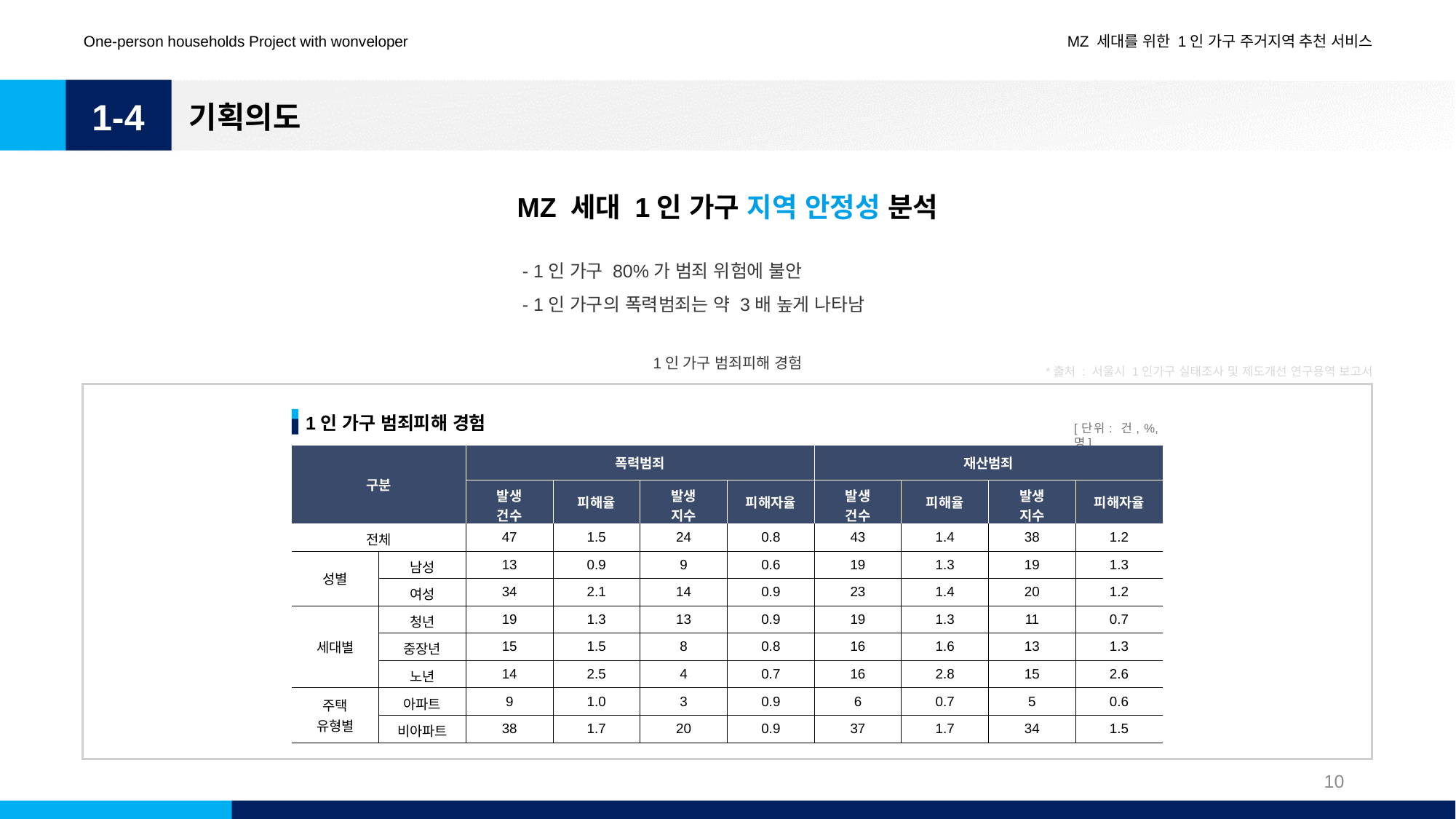

One-person households Project with wonveloper
MZ 세대를 위한 1인 가구 주거지역 추천 서비스
1-4
기획의도
MZ 세대 1인 가구 지역 안정성 분석
- 1인 가구 80%가 범죄 위험에 불안
- 1인 가구의 폭력범죄는 약 3배 높게 나타남
1인 가구 범죄피해 경험
*출처 : 서울시 1인가구 실태조사 및 제도개선 연구용역 보고서

1인 가구 범죄피해 경험

[단위: 건, %, 명]
| 구분 |  | 폭력범죄 |  |  |  | 재산범죄 |  |  |  |
| --- | --- | --- | --- | --- | --- | --- | --- | --- | --- |
|  |  | 발생 건수 | 피해율 | 발생 지수 | 피해자율 | 발생 건수 | 피해율 | 발생 지수 | 피해자율 |
| 전체 |  | 47 | 1.5 | 24 | 0.8 | 43 | 1.4 | 38 | 1.2 |
| 성별 | 남성 | 13 | 0.9 | 9 | 0.6 | 19 | 1.3 | 19 | 1.3 |
|  | 여성 | 34 | 2.1 | 14 | 0.9 | 23 | 1.4 | 20 | 1.2 |
| 세대별 | 청년 | 19 | 1.3 | 13 | 0.9 | 19 | 1.3 | 11 | 0.7 |
|  | 중장년 | 15 | 1.5 | 8 | 0.8 | 16 | 1.6 | 13 | 1.3 |
|  | 노년 | 14 | 2.5 | 4 | 0.7 | 16 | 2.8 | 15 | 2.6 |
| 주택 유형별 | 아파트 | 9 | 1.0 | 3 | 0.9 | 6 | 0.7 | 5 | 0.6 |
|  | 비아파트 | 38 | 1.7 | 20 | 0.9 | 37 | 1.7 | 34 | 1.5 |
10